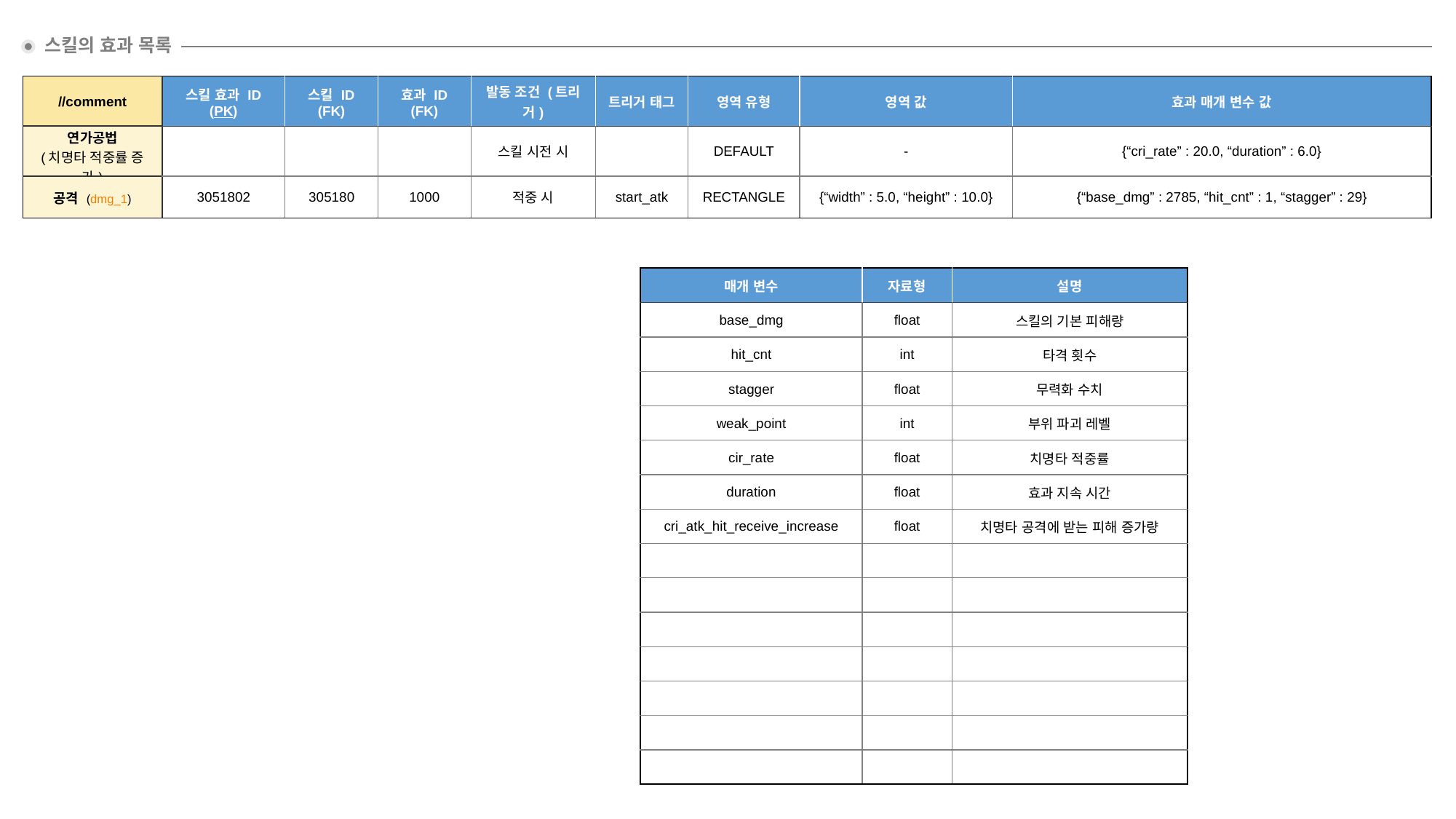

스킬의 효과 목록

| //comment | 스킬 효과 ID (PK) | 스킬 ID (FK) | 효과 ID (FK) | 발동 조건 (트리거) | 트리거 태그 | 영역 유형 | 영역 값 | 효과 매개 변수 값 |
| --- | --- | --- | --- | --- | --- | --- | --- | --- |
| 연가공법 (치명타 적중률 증가) |  |  |  | 스킬 시전 시 |  | DEFAULT | - | {“cri\_rate” : 20.0, “duration” : 6.0} |
| 공격 (dmg\_1) | 3051802 | 305180 | 1000 | 적중 시 | start\_atk | RECTANGLE | {“width” : 5.0, “height” : 10.0} | {“base\_dmg” : 2785, “hit\_cnt” : 1, “stagger” : 29} |
| 매개 변수 | 자료형 | 설명 |
| --- | --- | --- |
| base\_dmg | float | 스킬의 기본 피해량 |
| hit\_cnt | int | 타격 횟수 |
| stagger | float | 무력화 수치 |
| weak\_point | int | 부위 파괴 레벨 |
| cir\_rate | float | 치명타 적중률 |
| duration | float | 효과 지속 시간 |
| cri\_atk\_hit\_receive\_increase | float | 치명타 공격에 받는 피해 증가량 |
|  |  |  |
|  |  |  |
|  |  |  |
|  |  |  |
|  |  |  |
|  |  |  |
|  |  |  |